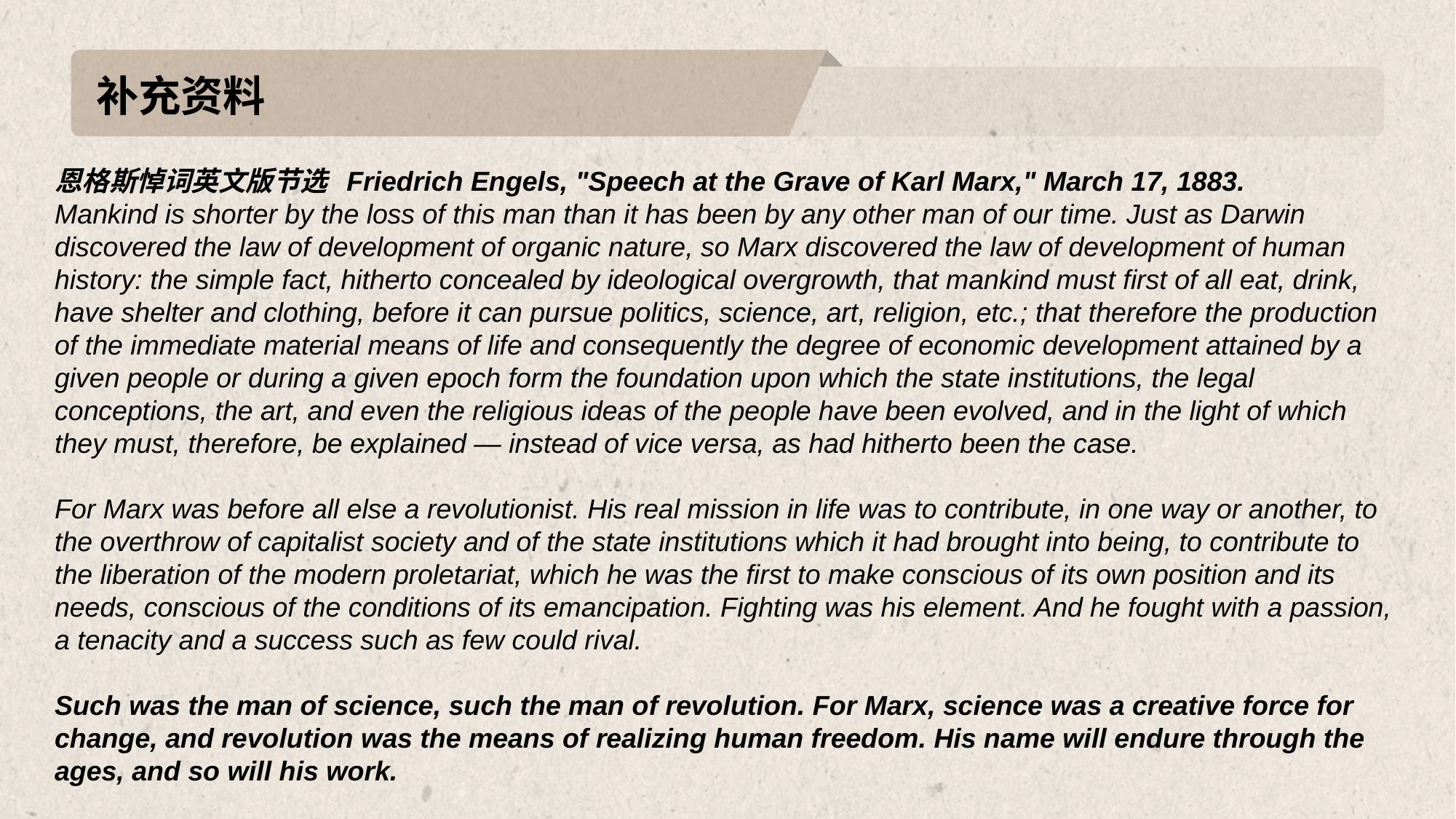

补充资料
恩格斯悼词英文版节选  Friedrich Engels, "Speech at the Grave of Karl Marx," March 17, 1883.
Mankind is shorter by the loss of this man than it has been by any other man of our time. Just as Darwin discovered the law of development of organic nature, so Marx discovered the law of development of human history: the simple fact, hitherto concealed by ideological overgrowth, that mankind must first of all eat, drink, have shelter and clothing, before it can pursue politics, science, art, religion, etc.; that therefore the production of the immediate material means of life and consequently the degree of economic development attained by a given people or during a given epoch form the foundation upon which the state institutions, the legal conceptions, the art, and even the religious ideas of the people have been evolved, and in the light of which they must, therefore, be explained — instead of vice versa, as had hitherto been the case.

For Marx was before all else a revolutionist. His real mission in life was to contribute, in one way or another, to the overthrow of capitalist society and of the state institutions which it had brought into being, to contribute to the liberation of the modern proletariat, which he was the first to make conscious of its own position and its needs, conscious of the conditions of its emancipation. Fighting was his element. And he fought with a passion, a tenacity and a success such as few could rival.

Such was the man of science, such the man of revolution. For Marx, science was a creative force for change, and revolution was the means of realizing human freedom. His name will endure through the ages, and so will his work.